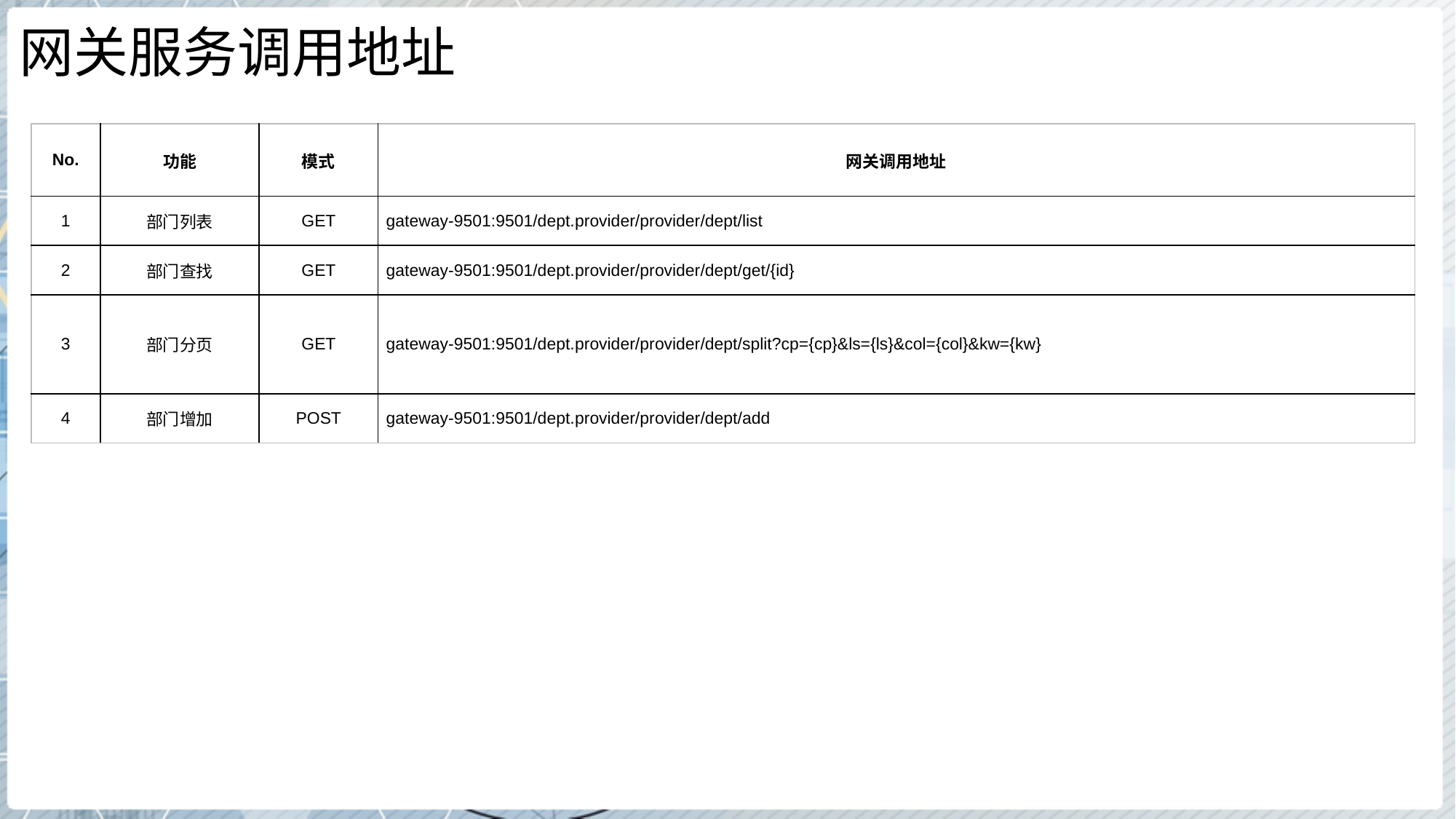

# 网关服务调用地址
| No. | 功能 | 模式 | 网关调用地址 |
| --- | --- | --- | --- |
| 1 | 部门列表 | GET | gateway-9501:9501/dept.provider/provider/dept/list |
| 2 | 部门查找 | GET | gateway-9501:9501/dept.provider/provider/dept/get/{id} |
| 3 | 部门分页 | GET | gateway-9501:9501/dept.provider/provider/dept/split?cp={cp}&ls={ls}&col={col}&kw={kw} |
| 4 | 部门增加 | POST | gateway-9501:9501/dept.provider/provider/dept/add |